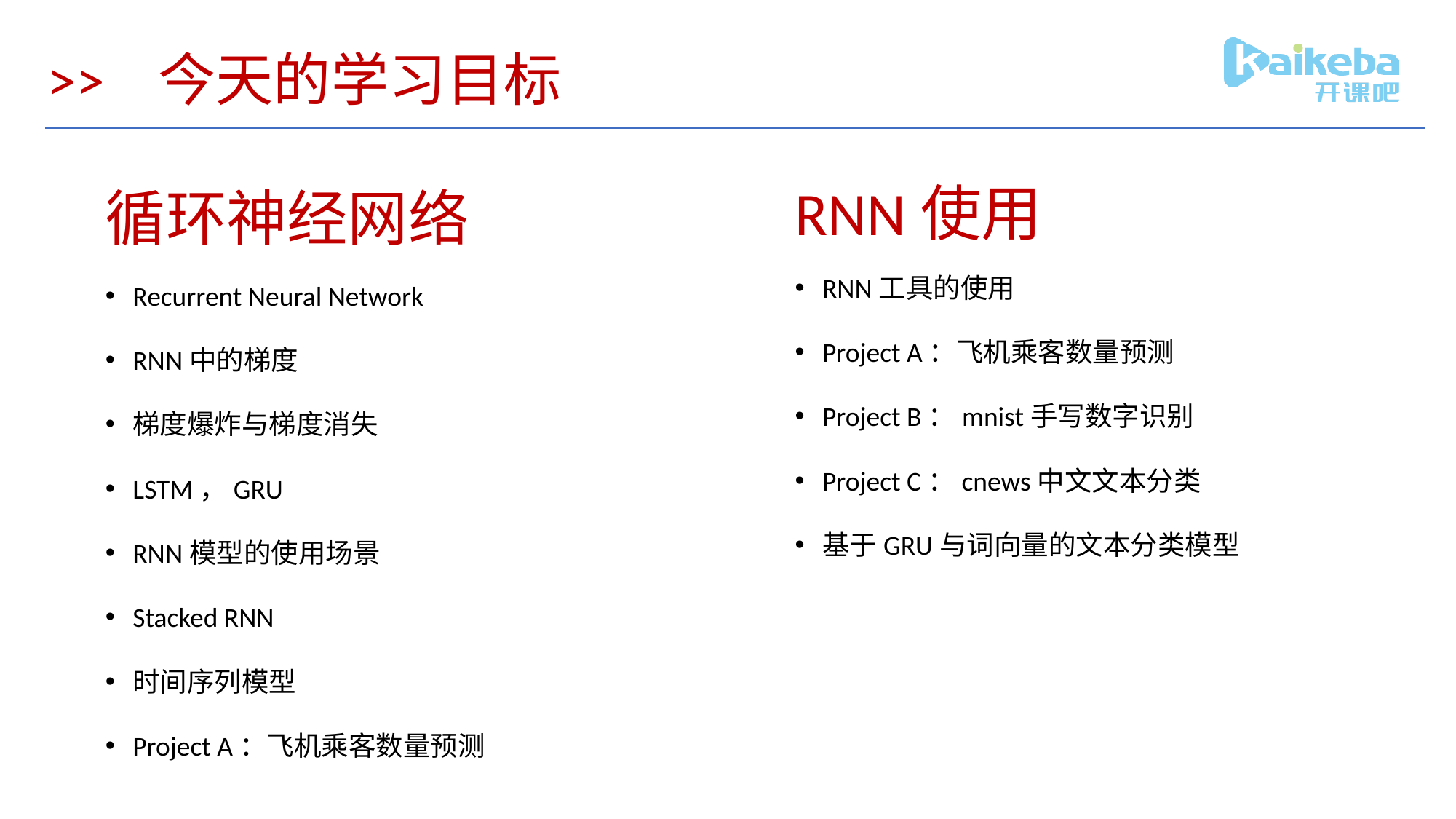

# >>   今天的学习目标
RNN使用
循环神经网络
RNN工具的使用
Project A：飞机乘客数量预测
Project B：mnist手写数字识别
Project C：cnews中文文本分类
基于GRU与词向量的文本分类模型
Recurrent Neural Network
RNN中的梯度
梯度爆炸与梯度消失
LSTM，GRU
RNN模型的使用场景
Stacked RNN
时间序列模型
Project A：飞机乘客数量预测